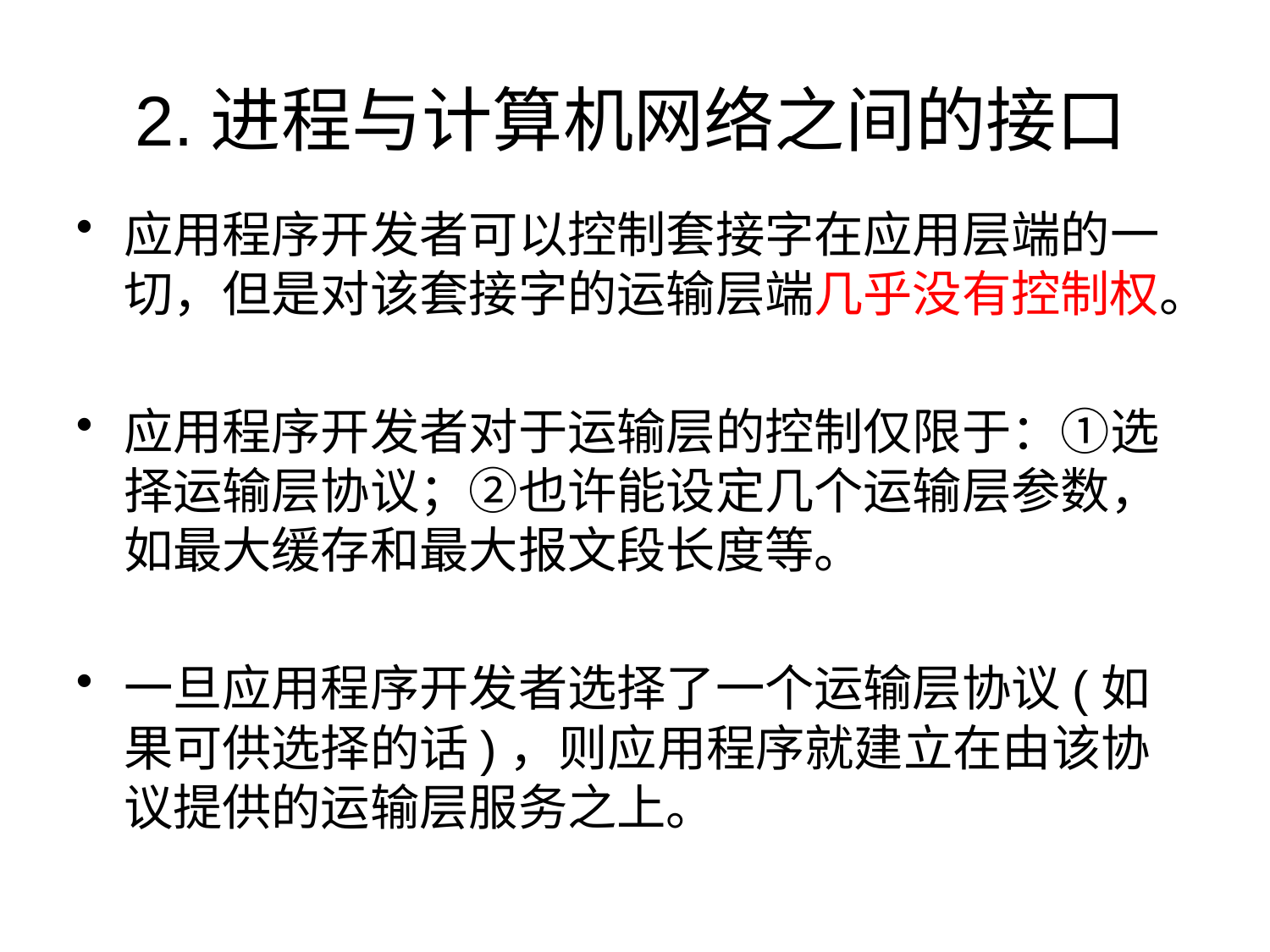

# 2.进程与计算机网络之间的接口
应用程序开发者可以控制套接字在应用层端的一切，但是对该套接字的运输层端几乎没有控制权。

应用程序开发者对于运输层的控制仅限于：①选择运输层协议；②也许能设定几个运输层参数，如最大缓存和最大报文段长度等。

一旦应用程序开发者选择了一个运输层协议(如果可供选择的话)，则应用程序就建立在由该协议提供的运输层服务之上。